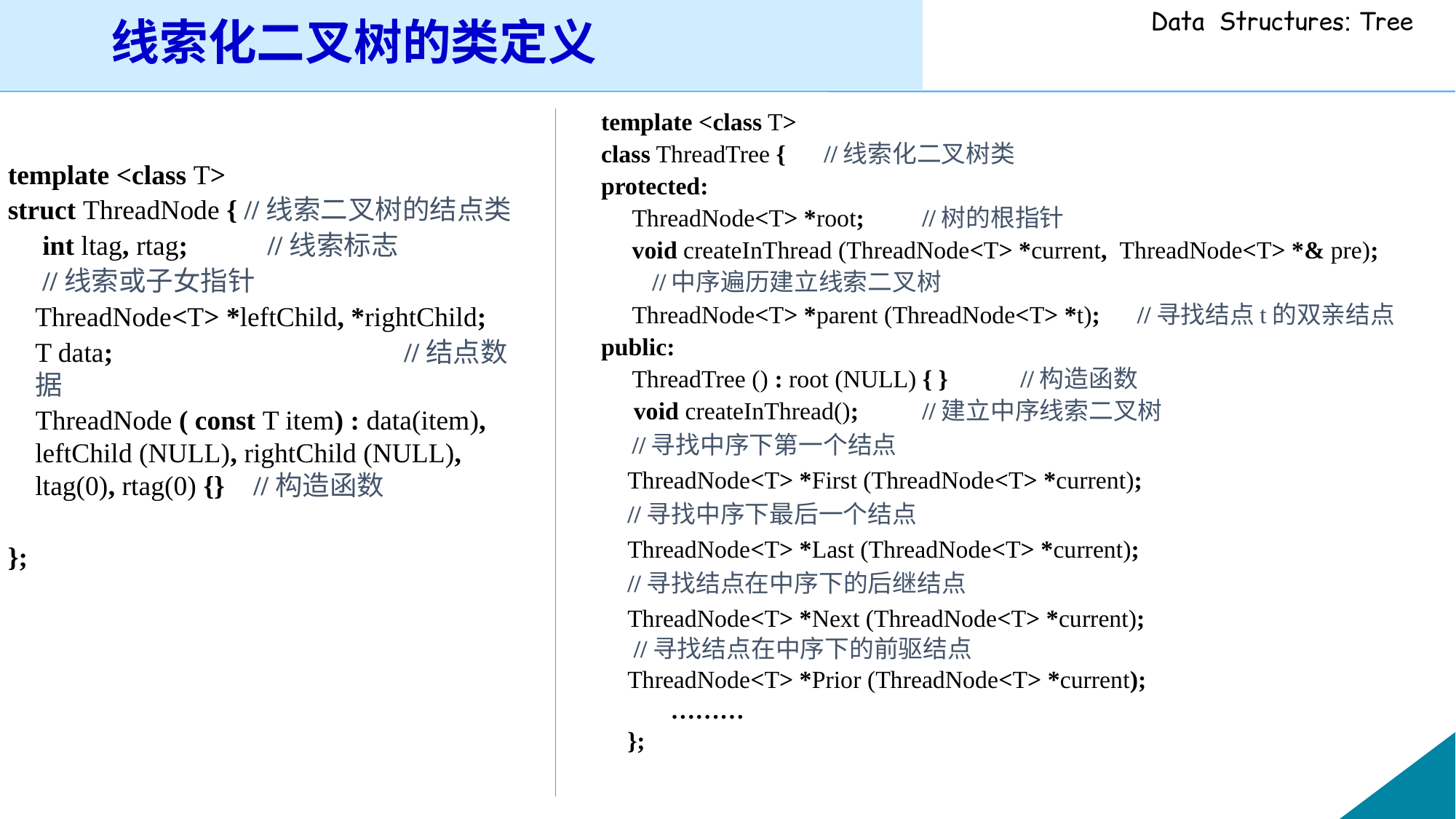

# 线索化二叉树的类定义
template <class T>
class ThreadTree {			//线索化二叉树类
protected:
     ThreadNode<T> *root;		//树的根指针
     void createInThread (ThreadNode<T> *current,  ThreadNode<T> *& pre);
	    //中序遍历建立线索二叉树
     ThreadNode<T> *parent (ThreadNode<T> *t);      //寻找结点t的双亲结点
public:
     ThreadTree () : root (NULL) { }		//构造函数
 	 void createInThread();        	//建立中序线索二叉树
     //寻找中序下第一个结点
	ThreadNode<T> *First (ThreadNode<T> *current);
	//寻找中序下最后一个结点
	ThreadNode<T> *Last (ThreadNode<T> *current);
	//寻找结点在中序下的后继结点
	ThreadNode<T> *Next (ThreadNode<T> *current);
	 //寻找结点在中序下的前驱结点
	ThreadNode<T> *Prior (ThreadNode<T> *current);
	       ………
	};
template <class T>
struct ThreadNode { //线索二叉树的结点类
     int ltag, rtag;	  //线索标志
     //线索或子女指针
	ThreadNode<T> *leftChild, *rightChild;
	T data;			      //结点数据
    ThreadNode ( const T item) : data(item), leftChild (NULL), rightChild (NULL), ltag(0), rtag(0) {} 	//构造函数

};